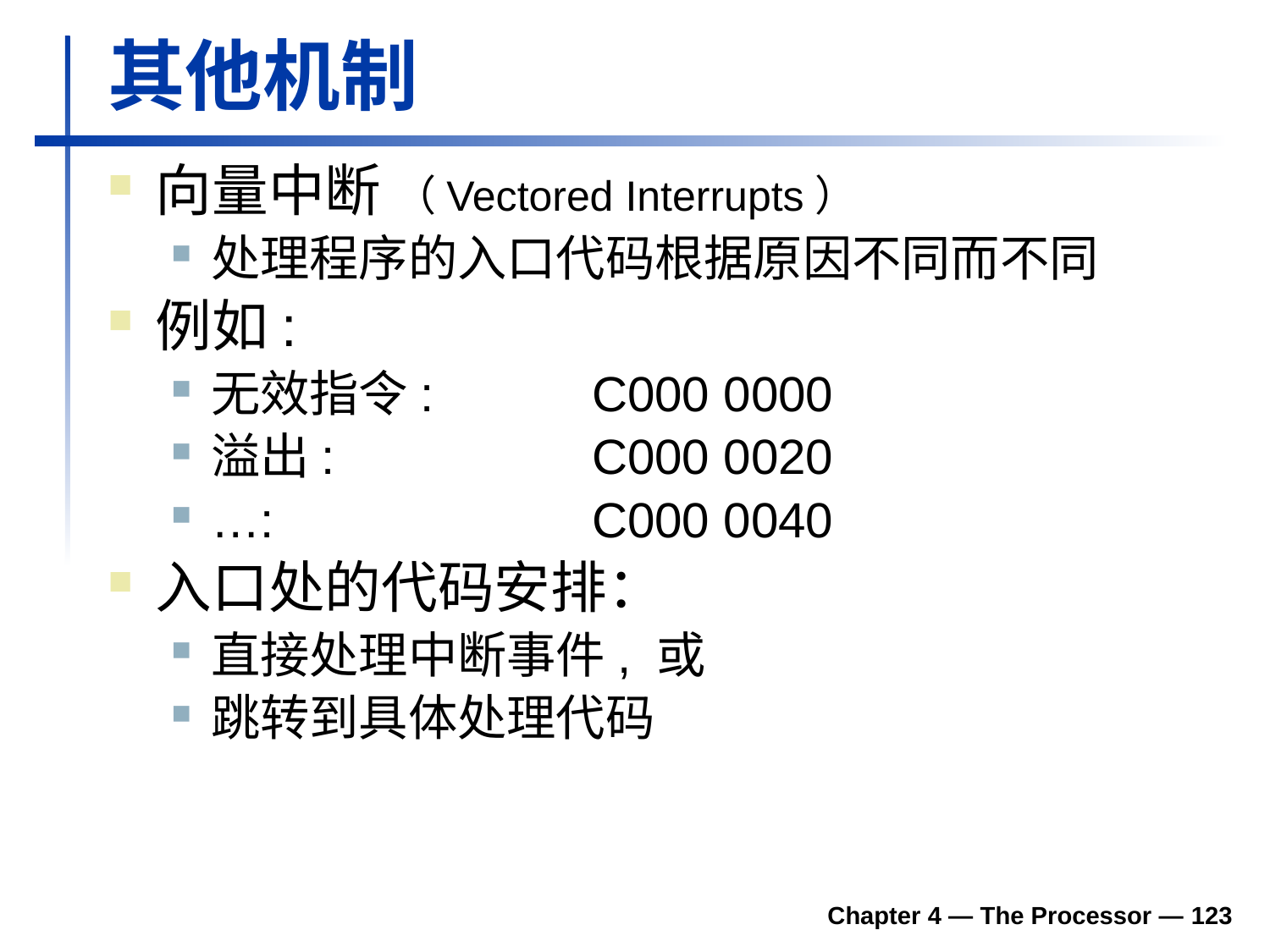

# 其他机制
向量中断 （Vectored Interrupts）
处理程序的入口代码根据原因不同而不同
例如:
无效指令:		C000 0000
溢出:			C000 0020
…:			C000 0040
入口处的代码安排：
直接处理中断事件, 或
跳转到具体处理代码
Chapter 4 — The Processor — 123